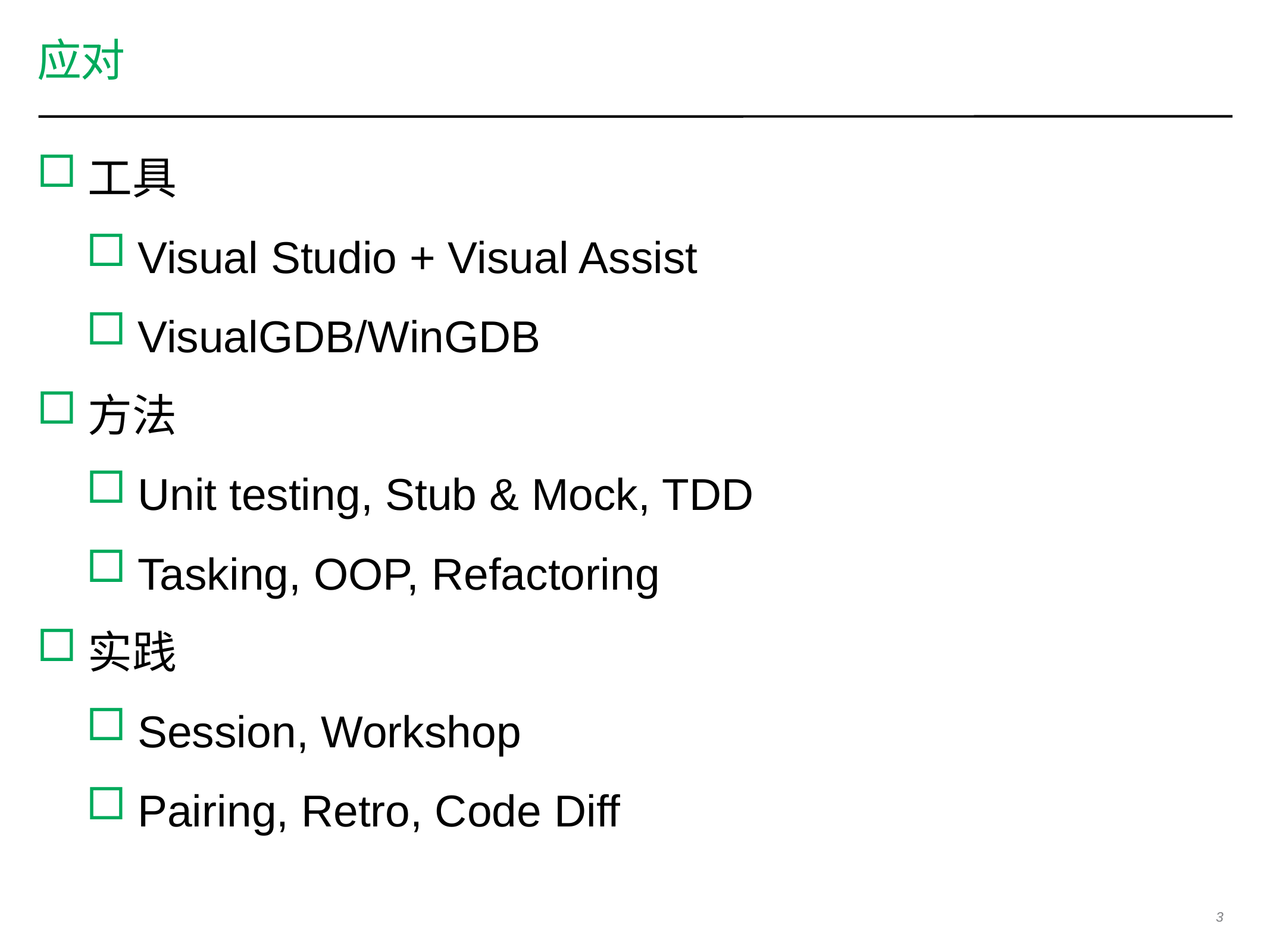

# 应对
工具
Visual Studio + Visual Assist
VisualGDB/WinGDB
方法
Unit testing, Stub & Mock, TDD
Tasking, OOP, Refactoring
实践
Session, Workshop
Pairing, Retro, Code Diff
3